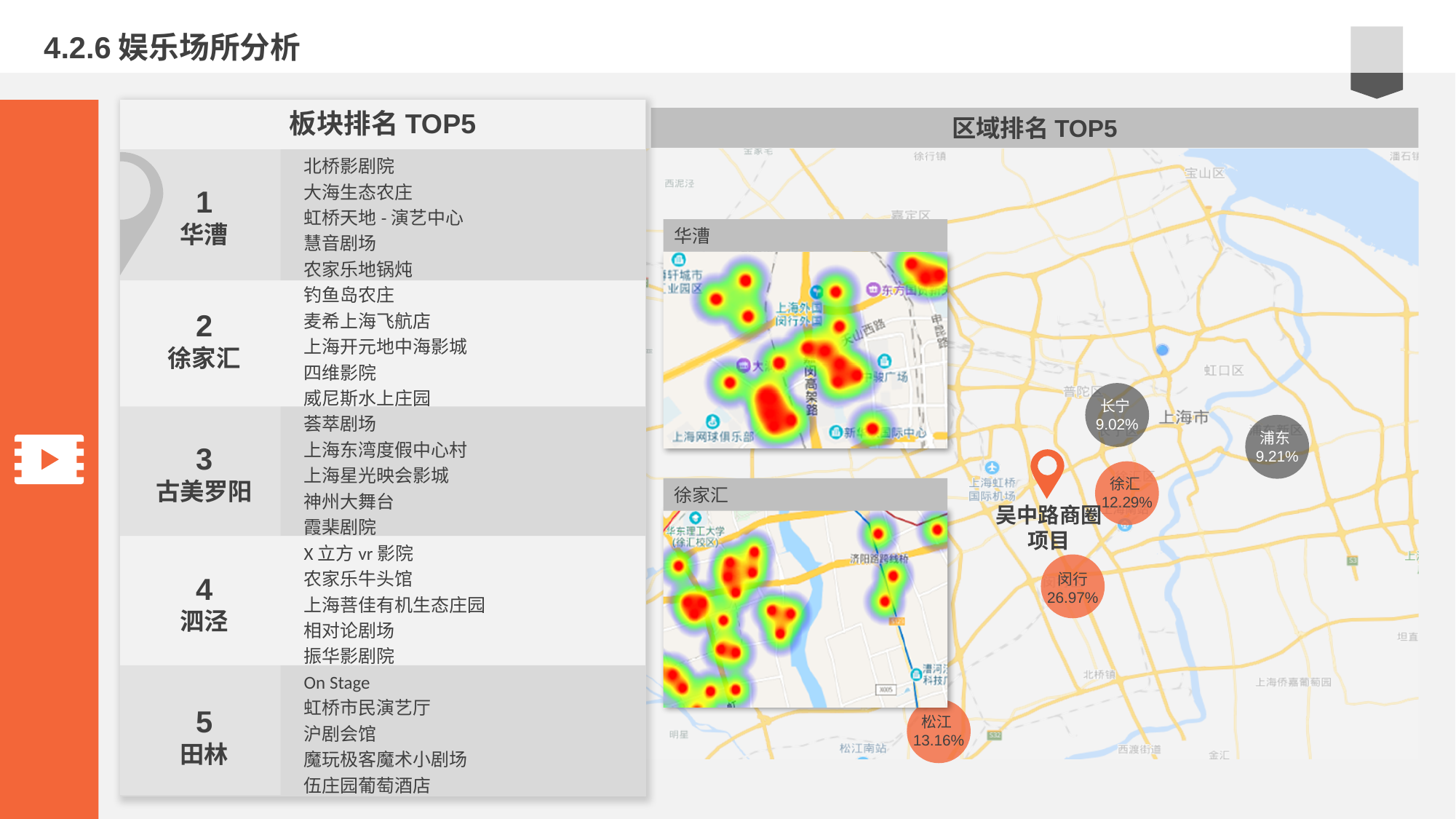

4.2.6娱乐场所分析
120

板块排名TOP5
区域排名TOP5
北桥影剧院
大海生态农庄
虹桥天地-演艺中心
慧音剧场
农家乐地锅炖
钓鱼岛农庄
麦希上海飞航店
上海开元地中海影城
四维影院
威尼斯水上庄园
荟萃剧场
上海东湾度假中心村
上海星光映会影城
神州大舞台
霞棐剧院
X立方vr影院
农家乐牛头馆
上海菩佳有机生态庄园
相对论剧场
振华影剧院
On Stage
虹桥市民演艺厅
沪剧会馆
魔玩极客魔术小剧场
伍庄园葡萄酒店

1
华漕
华漕

2
徐家汇

长宁9.02%

浦东9.21%
3
古美罗阳

吴中路商圈项目

徐汇12.29%
徐家汇

4
泗泾
闵行
26.97%

5
田林

松江13.16%